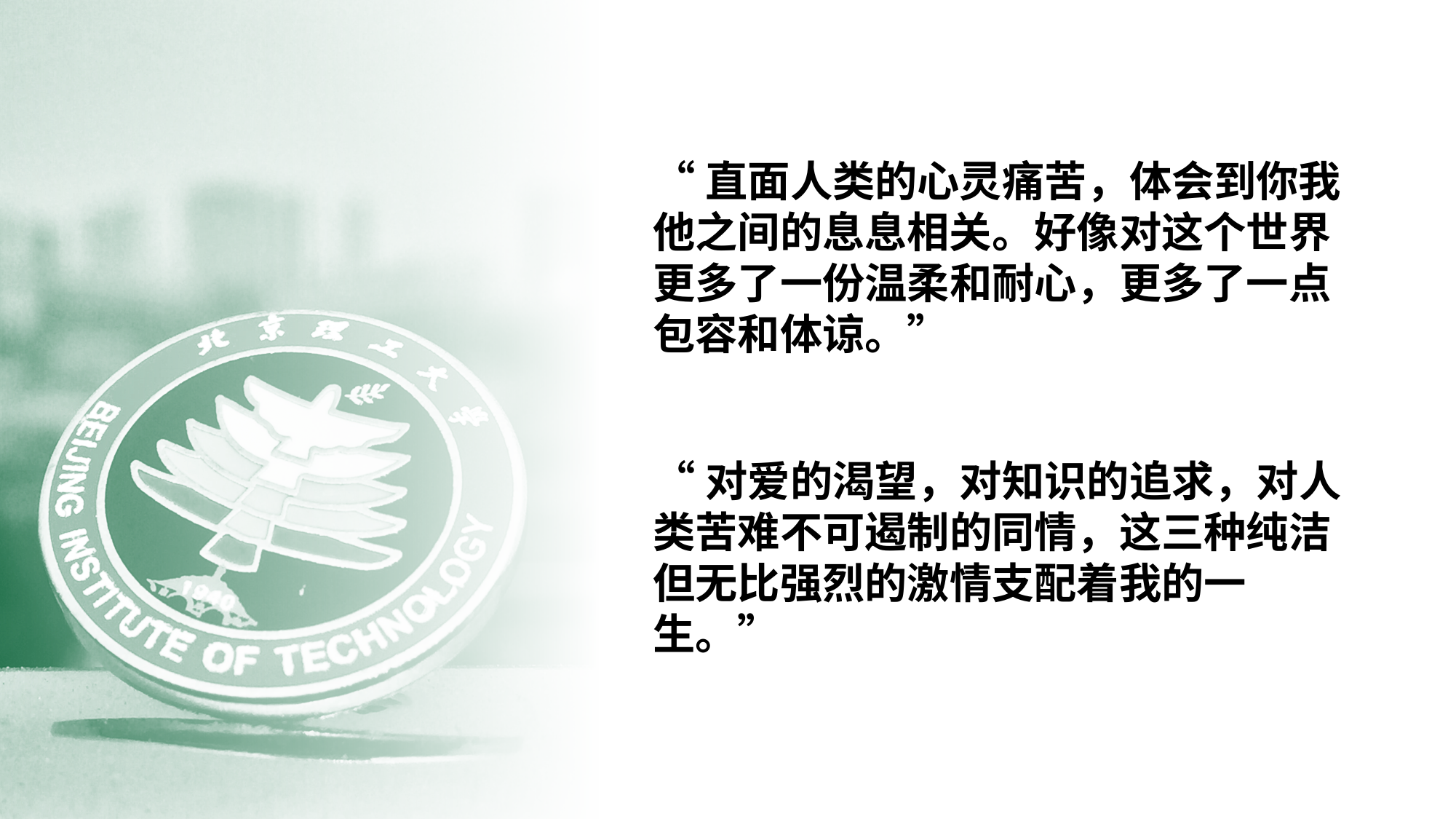

“直面人类的心灵痛苦，体会到你我他之间的息息相关。好像对这个世界更多了一份温柔和耐心，更多了一点包容和体谅。”
“对爱的渴望，对知识的追求，对人类苦难不可遏制的同情，这三种纯洁但无比强烈的激情支配着我的一生。”